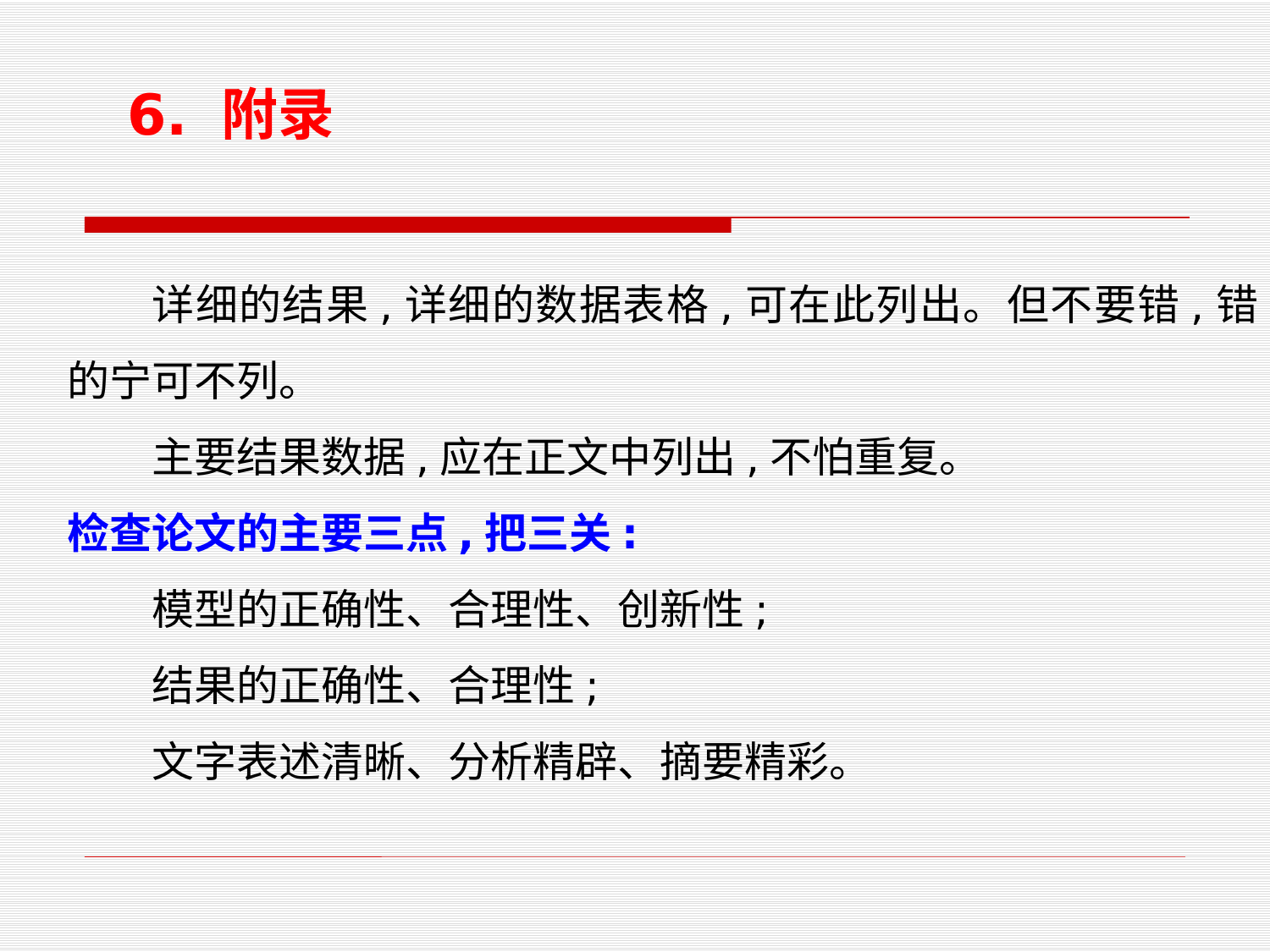

6. 附录
详细的结果,详细的数据表格,可在此列出。但不要错,错的宁可不列。
主要结果数据,应在正文中列出,不怕重复。
检查论文的主要三点,把三关:
模型的正确性、合理性、创新性;
结果的正确性、合理性;
文字表述清晰、分析精辟、摘要精彩。